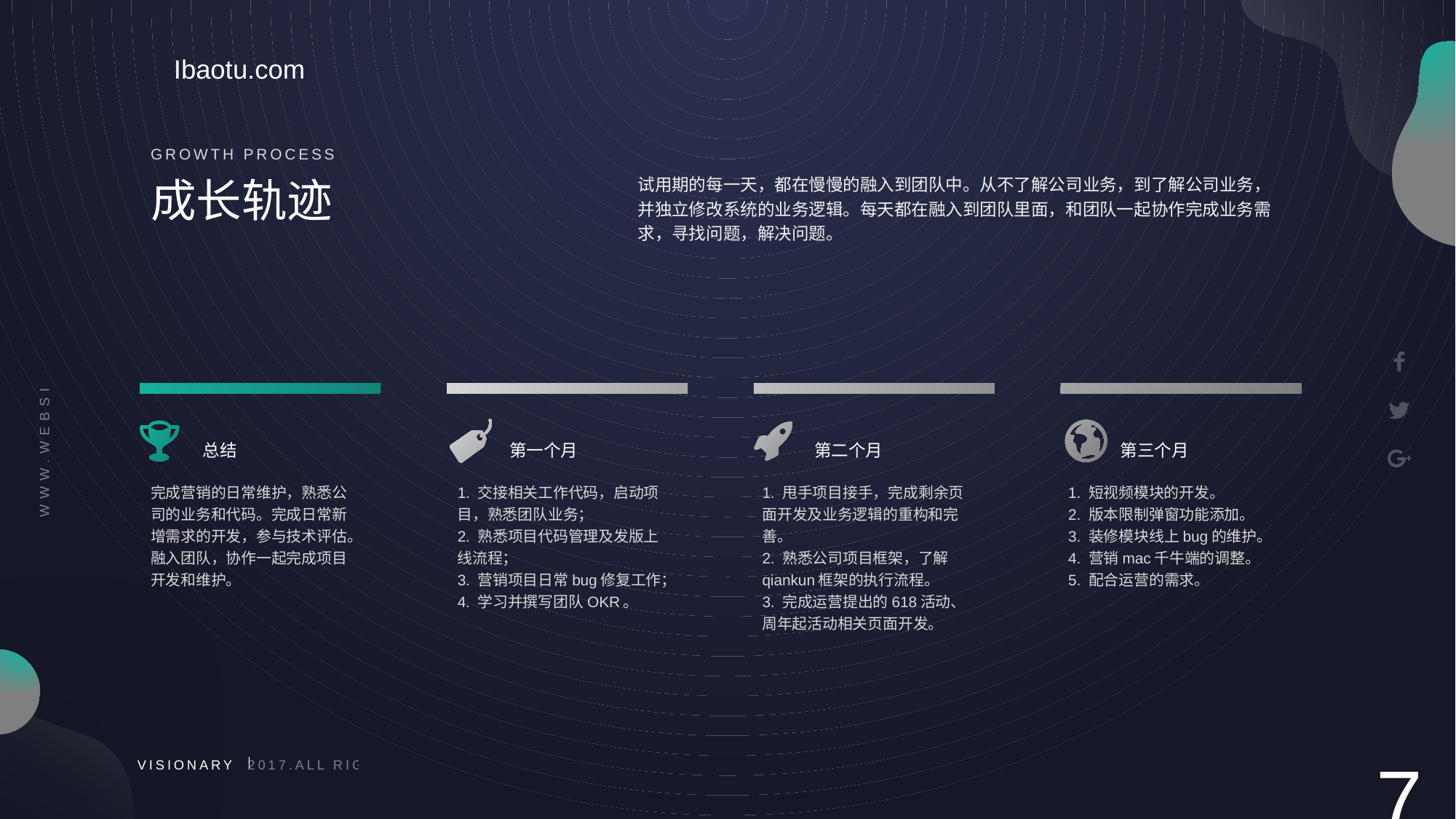

GROWTH PROCESS
试用期的每一天，都在慢慢的融入到团队中。从不了解公司业务，到了解公司业务，并独立修改系统的业务逻辑。每天都在融入到团队里面，和团队一起协作完成业务需求，寻找问题，解决问题。
成长轨迹

总结
第一个月
第二个月
第三个月
完成营销的日常维护，熟悉公司的业务和代码。完成日常新增需求的开发，参与技术评估。融入团队，协作一起完成项目开发和维护。
1. 交接相关工作代码，启动项目，熟悉团队业务；
2. 熟悉项目代码管理及发版上线流程；
3. 营销项目日常bug修复工作；
4. 学习并撰写团队OKR。
1. 甩手项目接手，完成剩余页面开发及业务逻辑的重构和完善。
2. 熟悉公司项目框架，了解qiankun框架的执行流程。
3. 完成运营提出的618活动、周年起活动相关页面开发。
1. 短视频模块的开发。
2. 版本限制弹窗功能添加。
3. 装修模块线上bug的维护。
4. 营销mac千牛端的调整。
5. 配合运营的需求。